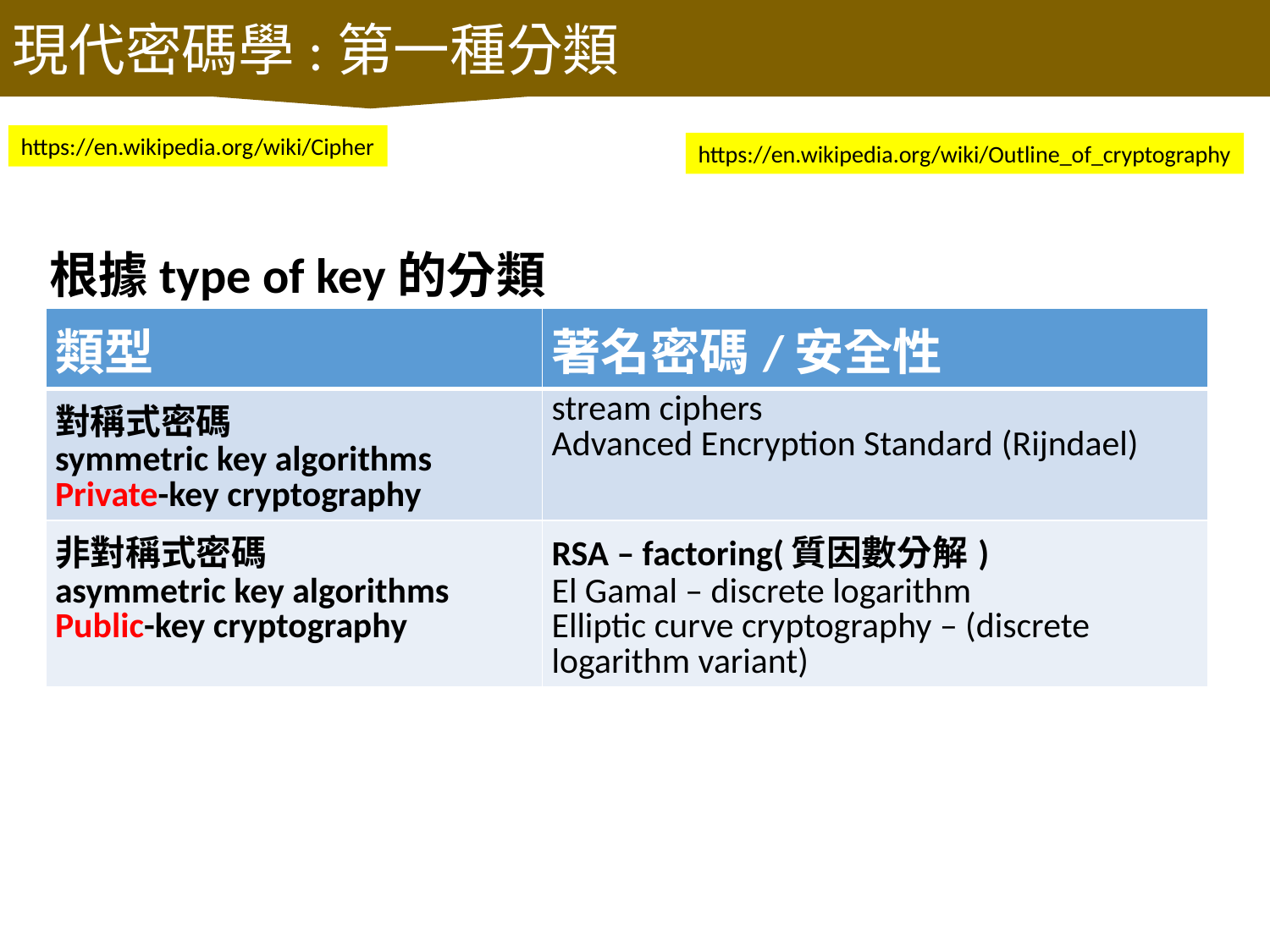

現代密碼學:第一種分類
https://en.wikipedia.org/wiki/Cipher
https://en.wikipedia.org/wiki/Outline_of_cryptography
根據type of key的分類
| 類型 | 著名密碼/安全性 |
| --- | --- |
| 對稱式密碼 symmetric key algorithms Private-key cryptography | stream ciphers Advanced Encryption Standard (Rijndael) |
| 非對稱式密碼 asymmetric key algorithms Public-key cryptography | RSA – factoring(質因數分解) El Gamal – discrete logarithm Elliptic curve cryptography – (discrete logarithm variant) |